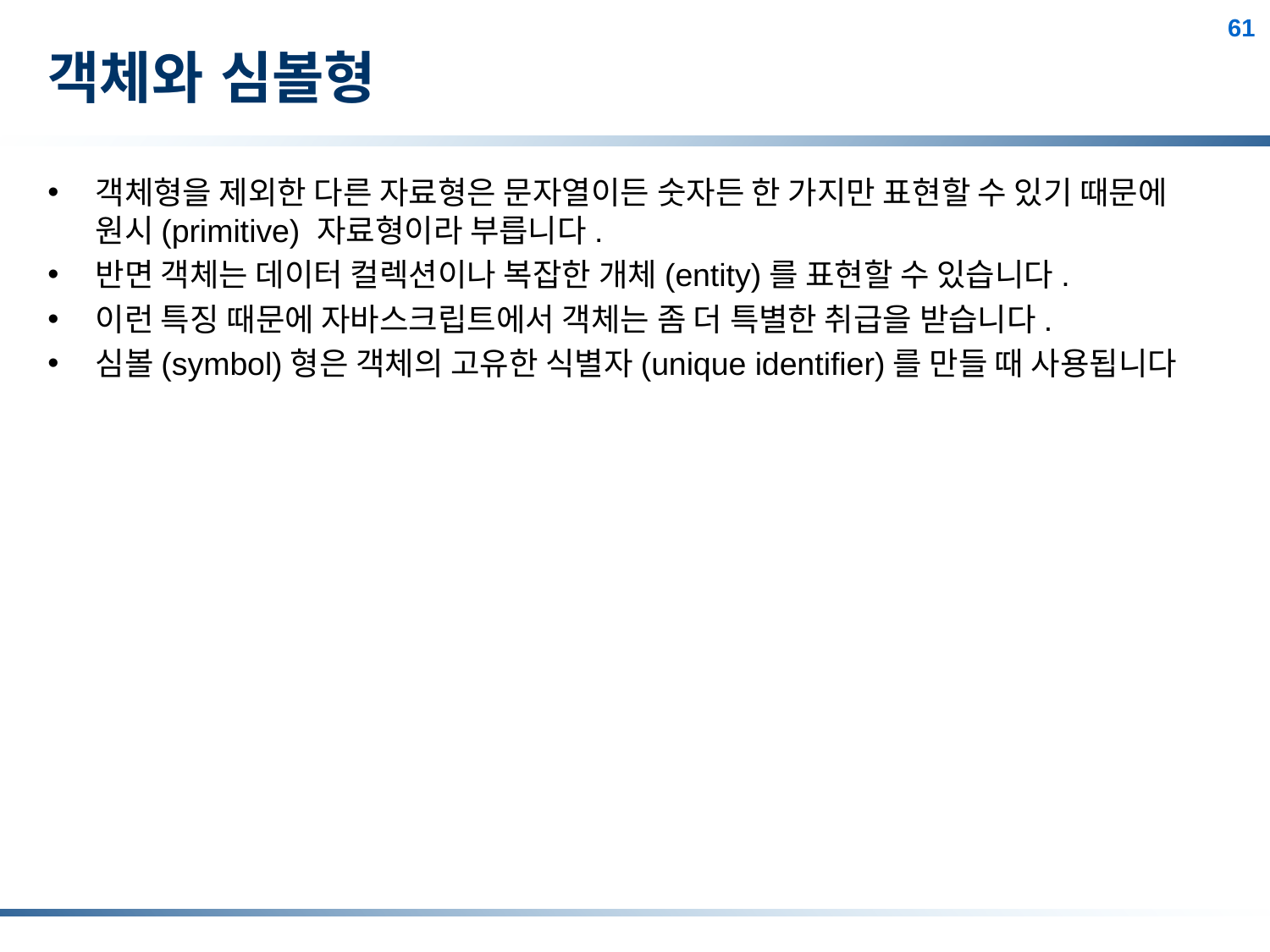

# 객체와 심볼형
객체형을 제외한 다른 자료형은 문자열이든 숫자든 한 가지만 표현할 수 있기 때문에 원시(primitive) 자료형이라 부릅니다.
반면 객체는 데이터 컬렉션이나 복잡한 개체(entity)를 표현할 수 있습니다.
이런 특징 때문에 자바스크립트에서 객체는 좀 더 특별한 취급을 받습니다.
심볼(symbol)형은 객체의 고유한 식별자(unique identifier)를 만들 때 사용됩니다
61